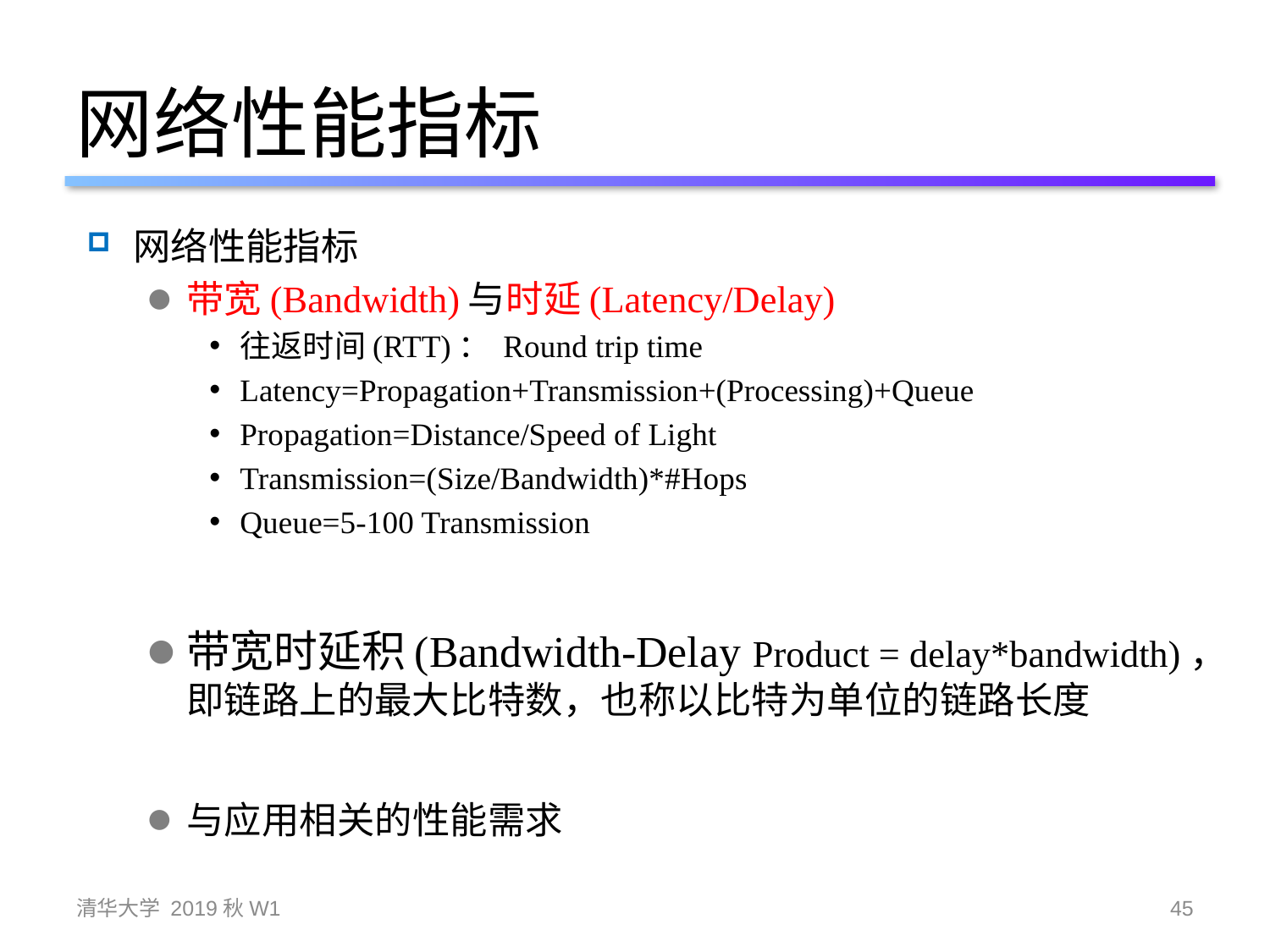

网络性能指标
网络性能指标
带宽(Bandwidth)与时延(Latency/Delay)
往返时间(RTT)： Round trip time
Latency=Propagation+Transmission+(Processing)+Queue
Propagation=Distance/Speed of Light
Transmission=(Size/Bandwidth)*#Hops
Queue=5-100 Transmission

带宽时延积(Bandwidth-Delay Product = delay*bandwidth)，即链路上的最大比特数，也称以比特为单位的链路长度

与应用相关的性能需求
清华大学 2019秋W1
45